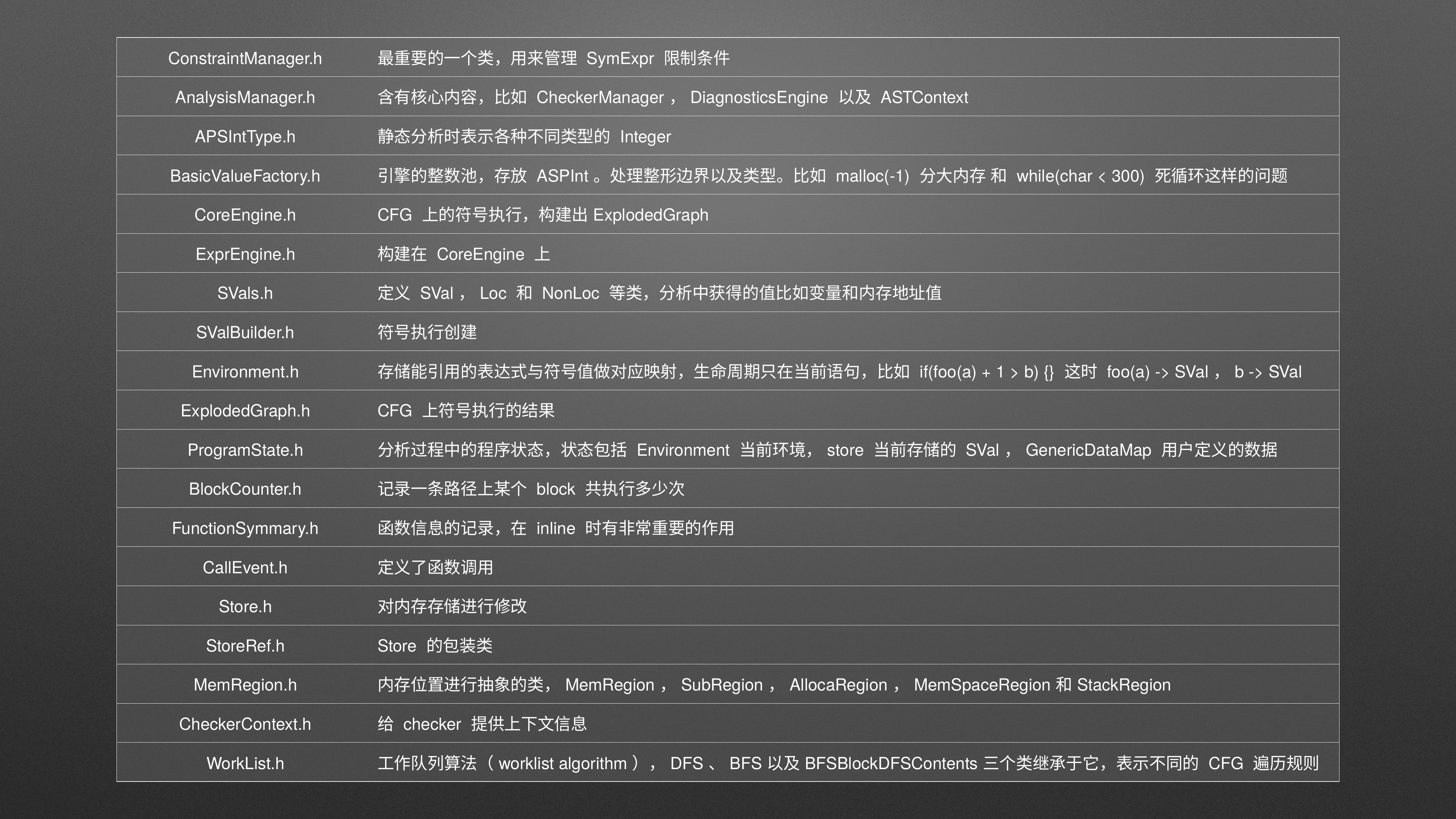

| ConstraintManager.h | 最重要的一个类，用来管理 SymExpr 限制条件 |
| --- | --- |
| AnalysisManager.h | 含有核心内容，比如 CheckerManager，DiagnosticsEngine 以及 ASTContext |
| APSIntType.h | 静态分析时表示各种不同类型的 Integer |
| BasicValueFactory.h | 引擎的整数池，存放 ASPInt。处理整形边界以及类型。比如 malloc(-1) 分大内存 和 while(char < 300) 死循环这样的问题 |
| CoreEngine.h | CFG 上的符号执行，构建出ExplodedGraph |
| ExprEngine.h | 构建在 CoreEngine 上 |
| SVals.h | 定义 SVal，Loc 和 NonLoc 等类，分析中获得的值比如变量和内存地址值 |
| SValBuilder.h | 符号执行创建 |
| Environment.h | 存储能引用的表达式与符号值做对应映射，生命周期只在当前语句，比如 if(foo(a) + 1 > b) {} 这时 foo(a) -> SVal，b -> SVal |
| ExplodedGraph.h | CFG 上符号执行的结果 |
| ProgramState.h | 分析过程中的程序状态，状态包括 Environment 当前环境，store 当前存储的 SVal，GenericDataMap 用户定义的数据 |
| BlockCounter.h | 记录一条路径上某个 block 共执行多少次 |
| FunctionSymmary.h | 函数信息的记录，在 inline 时有非常重要的作用 |
| CallEvent.h | 定义了函数调用 |
| Store.h | 对内存存储进行修改 |
| StoreRef.h | Store 的包装类 |
| MemRegion.h | 内存位置进行抽象的类，MemRegion，SubRegion，AllocaRegion，MemSpaceRegion和StackRegion |
| CheckerContext.h | 给 checker 提供上下文信息 |
| WorkList.h | 工作队列算法（worklist algorithm），DFS、BFS以及BFSBlockDFSContents三个类继承于它，表示不同的 CFG 遍历规则 |